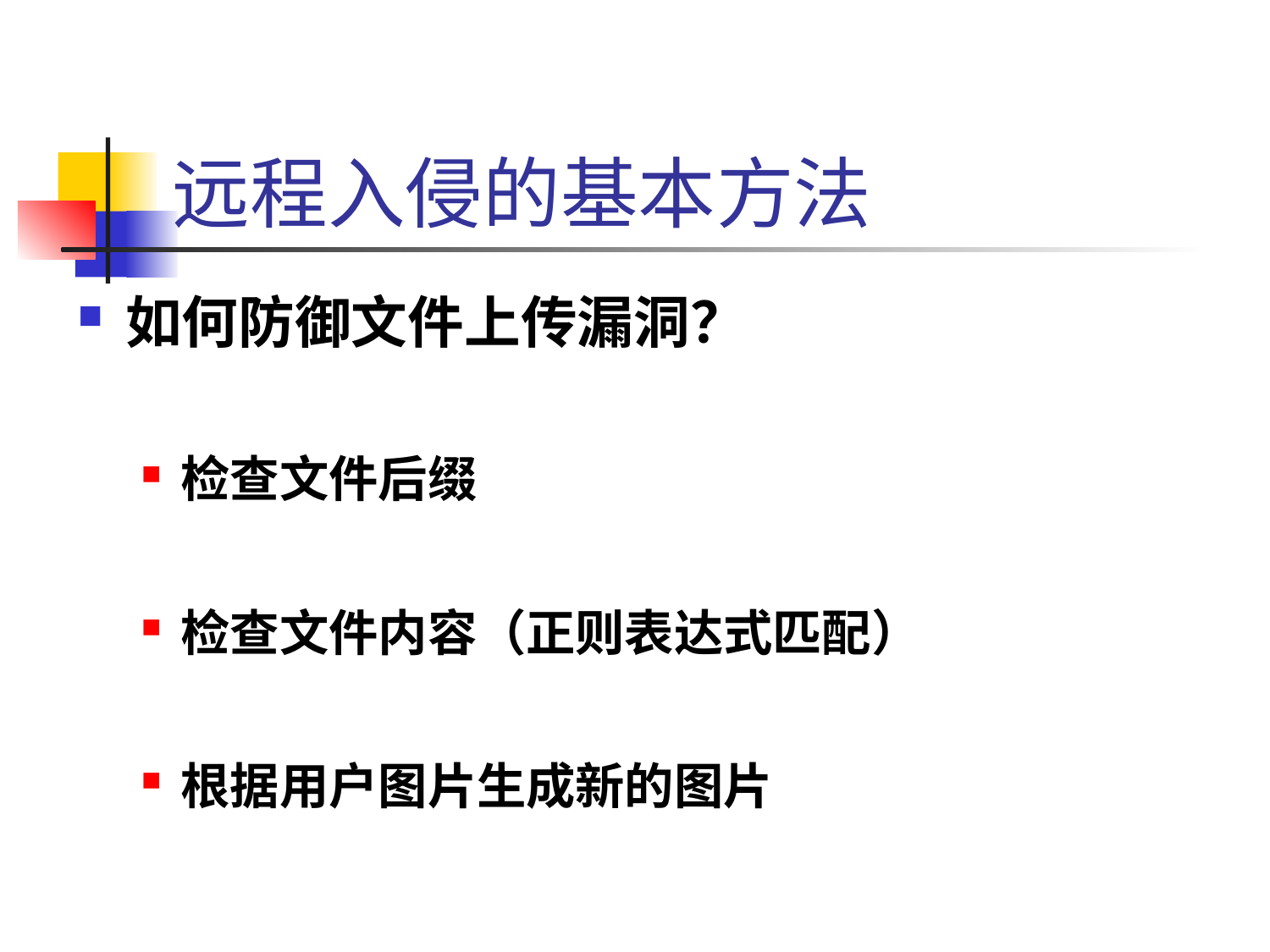

# 远程入侵的基本方法
如何防御文件上传漏洞？

检查文件后缀

检查文件内容（正则表达式匹配）

根据用户图片生成新的图片